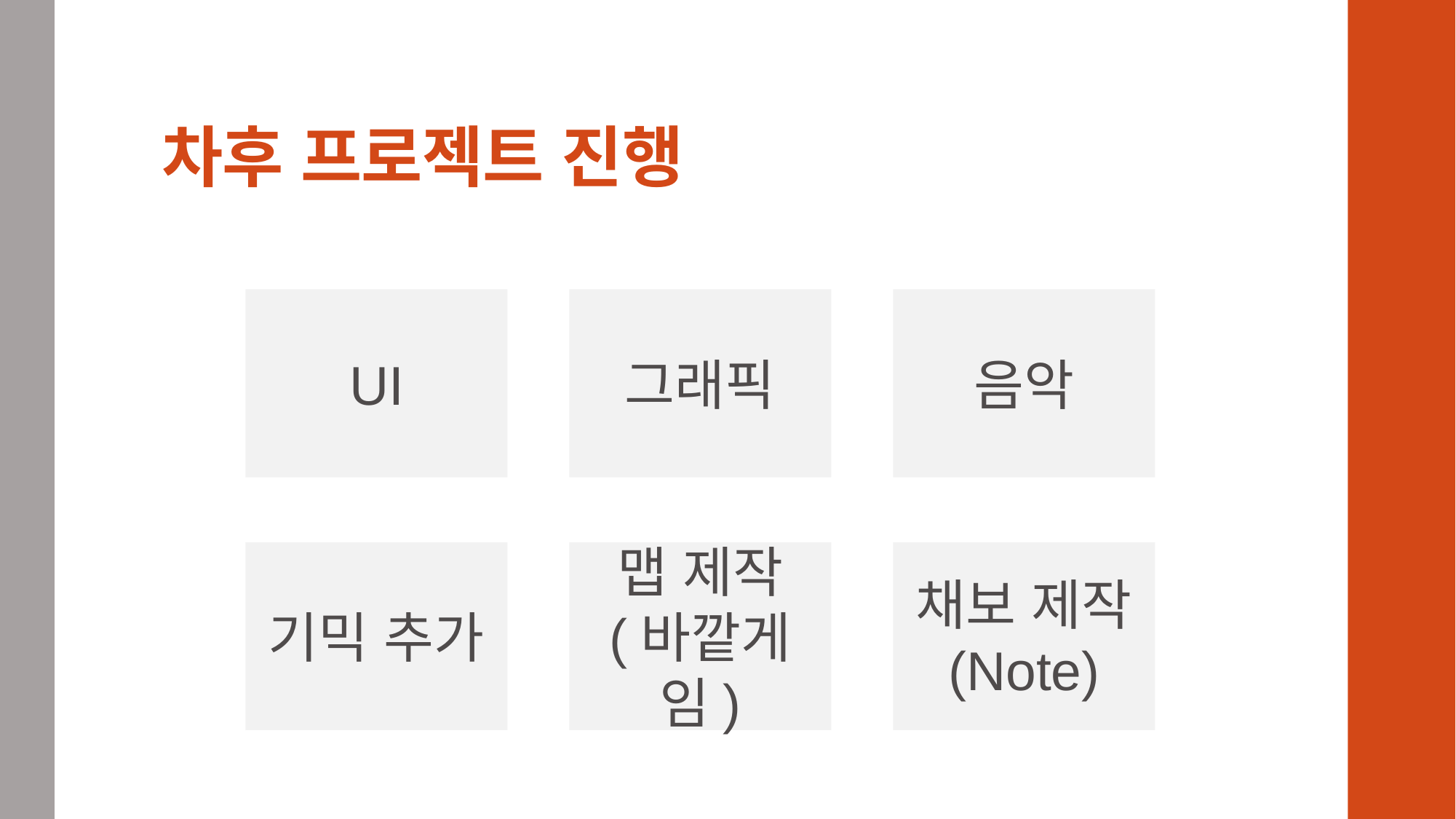

# 차후 프로젝트 진행
UI
그래픽
음악
기믹 추가
맵 제작
(바깥게임)
채보 제작
(Note)